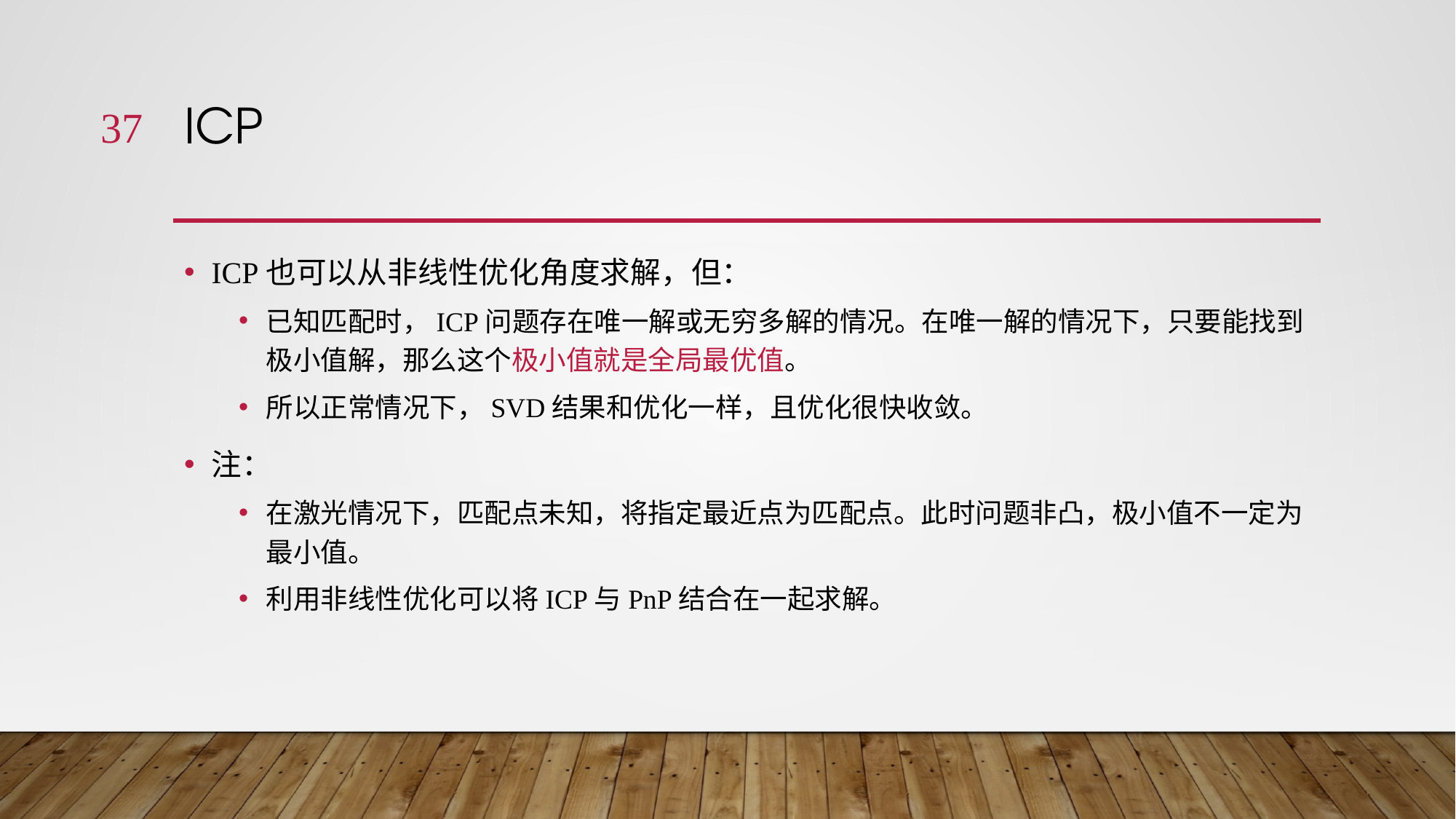

37
# ICP
ICP也可以从非线性优化角度求解，但：
已知匹配时，ICP问题存在唯一解或无穷多解的情况。在唯一解的情况下，只要能找到极小值解，那么这个极小值就是全局最优值。
所以正常情况下，SVD结果和优化一样，且优化很快收敛。
注：
在激光情况下，匹配点未知，将指定最近点为匹配点。此时问题非凸，极小值不一定为最小值。
利用非线性优化可以将ICP与PnP结合在一起求解。